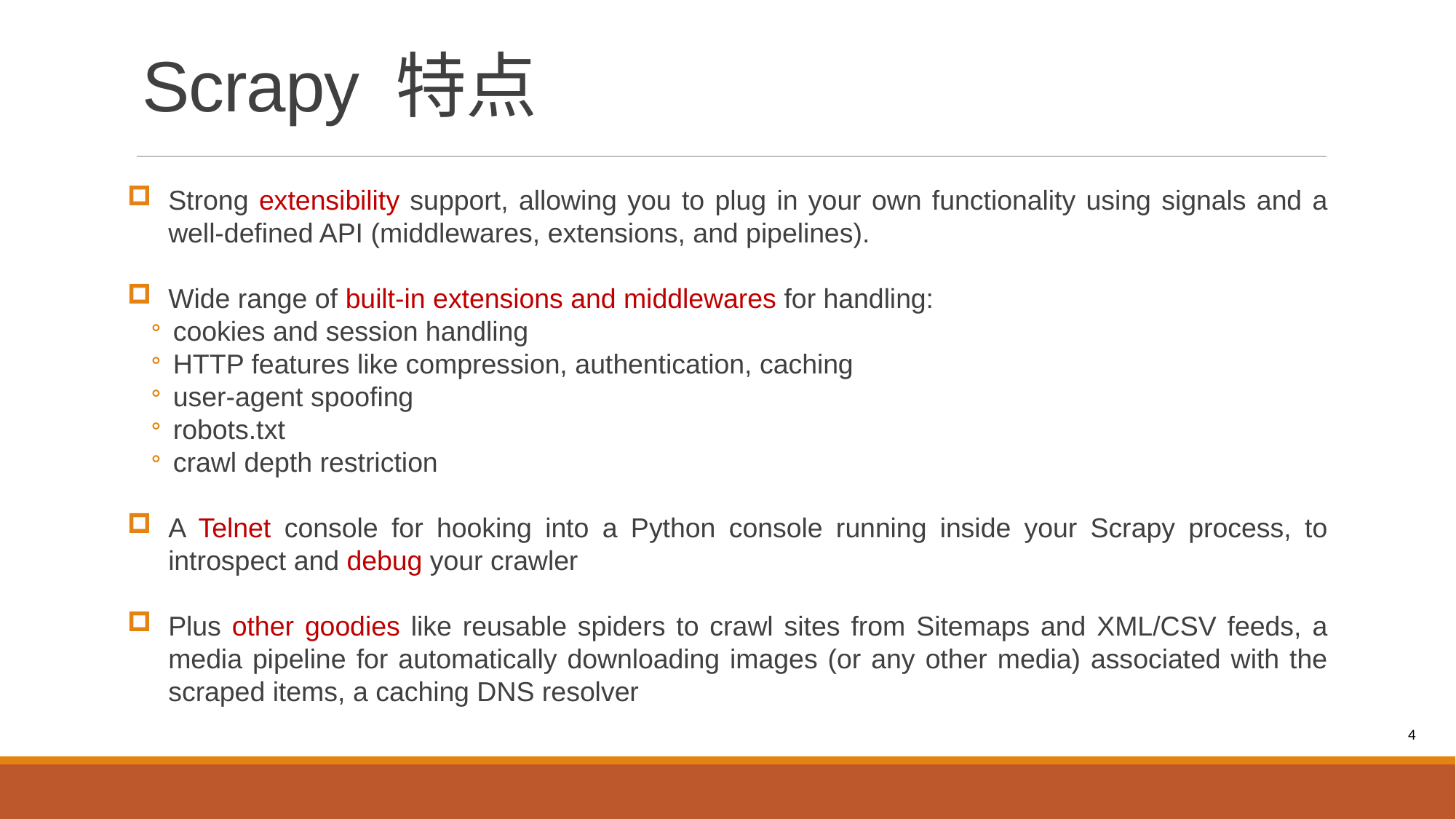

# Scrapy 特点
Strong extensibility support, allowing you to plug in your own functionality using signals and a well-defined API (middlewares, extensions, and pipelines).

Wide range of built-in extensions and middlewares for handling:
cookies and session handling
HTTP features like compression, authentication, caching
user-agent spoofing
robots.txt
crawl depth restriction

A Telnet console for hooking into a Python console running inside your Scrapy process, to introspect and debug your crawler

Plus other goodies like reusable spiders to crawl sites from Sitemaps and XML/CSV feeds, a media pipeline for automatically downloading images (or any other media) associated with the scraped items, a caching DNS resolver